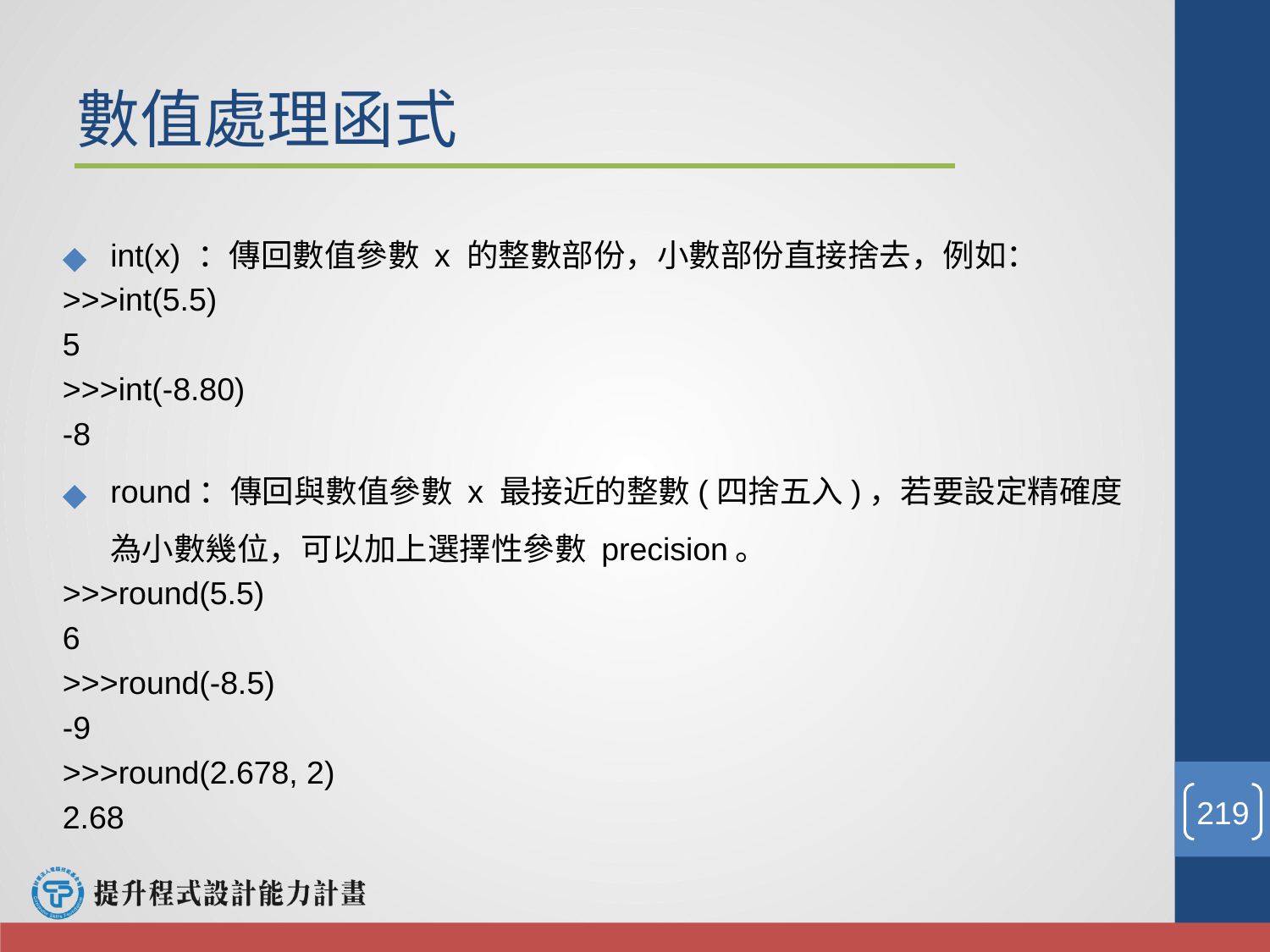

# 數值處理函式
int(x) ：傳回數值參數 x 的整數部份，小數部份直接捨去，例如：
>>>int(5.5)
5
>>>int(-8.80)
-8
round：傳回與數值參數 x 最接近的整數(四捨五入)，若要設定精確度為小數幾位，可以加上選擇性參數 precision。
>>>round(5.5)
6
>>>round(-8.5)
-9
>>>round(2.678, 2)
2.68

219